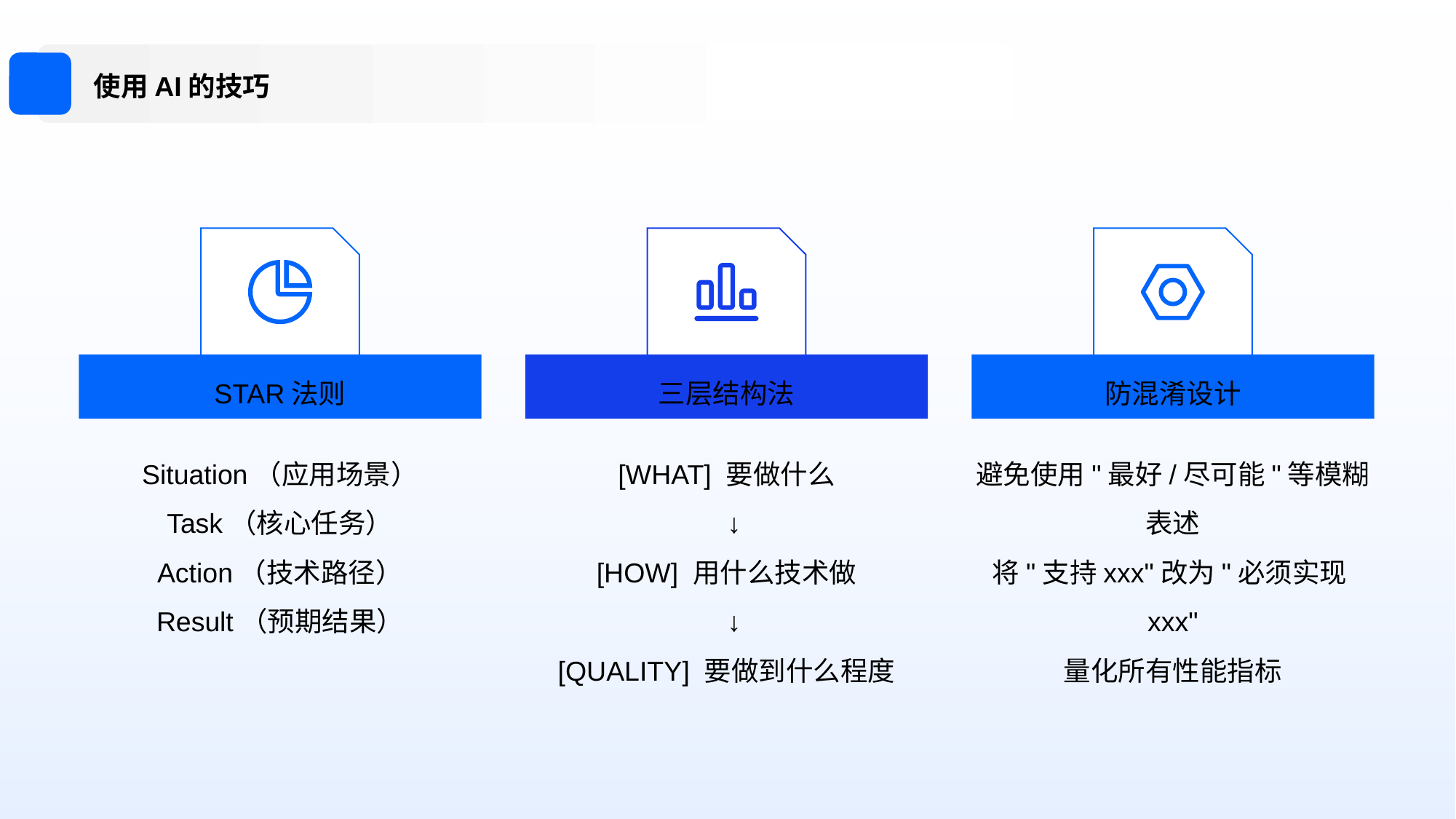

使用AI的技巧

STAR法则
三层结构法
防混淆设计
Situation（应用场景）
Task（核心任务）
Action（技术路径）
Result（预期结果）
[WHAT] 要做什么
  ↓
[HOW] 用什么技术做
  ↓
[QUALITY] 要做到什么程度
避免使用"最好/尽可能"等模糊表述
将"支持xxx"改为"必须实现xxx"
量化所有性能指标